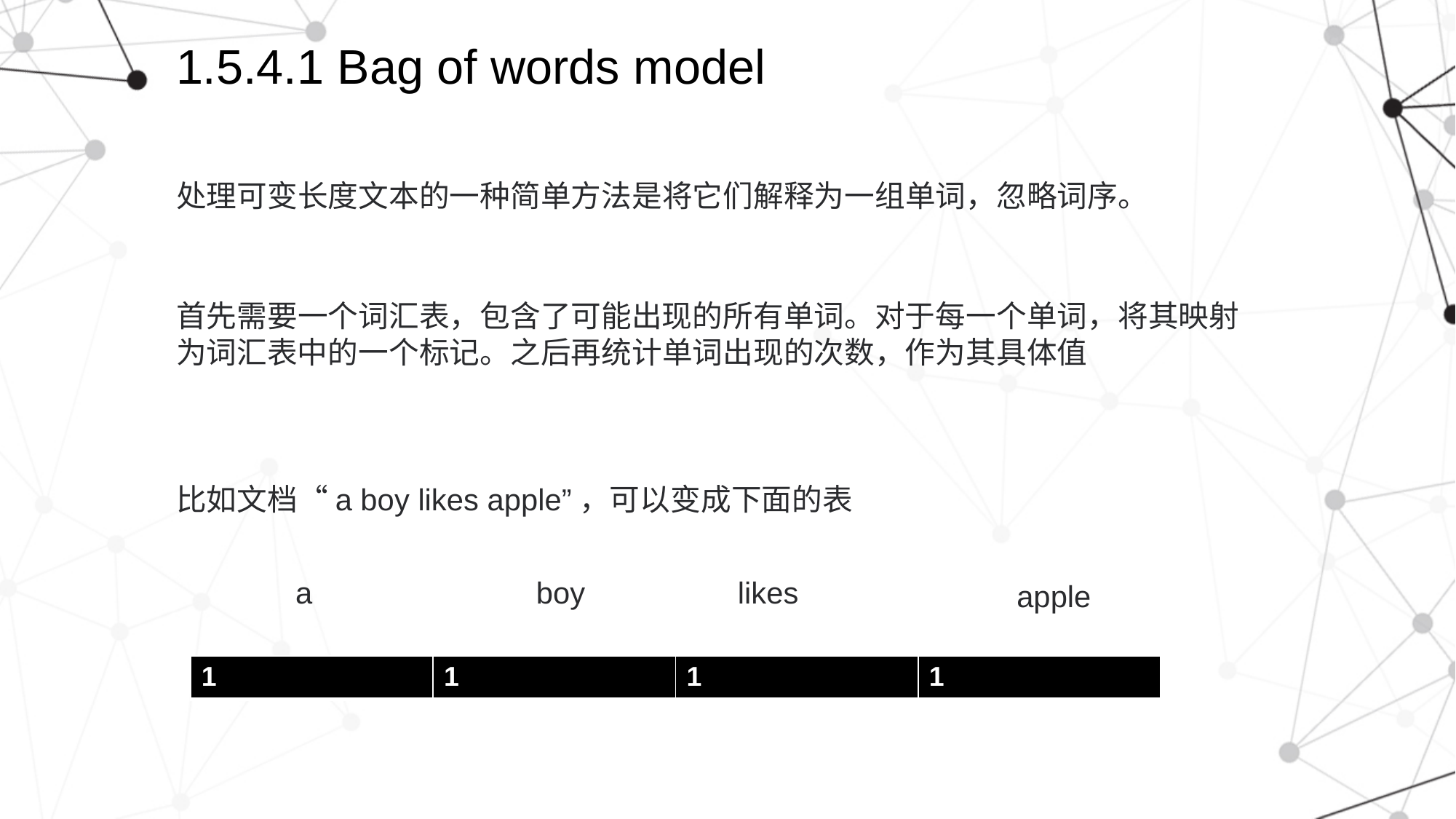

# 1.5.4.1 Bag of words model
处理可变长度文本的一种简单方法是将它们解释为一组单词，忽略词序。
首先需要一个词汇表，包含了可能出现的所有单词。对于每一个单词，将其映射为词汇表中的一个标记。之后再统计单词出现的次数，作为其具体值
比如文档“a boy likes apple”，可以变成下面的表
a
boy
likes
apple
| 1 | 1 | 1 | 1 |
| --- | --- | --- | --- |